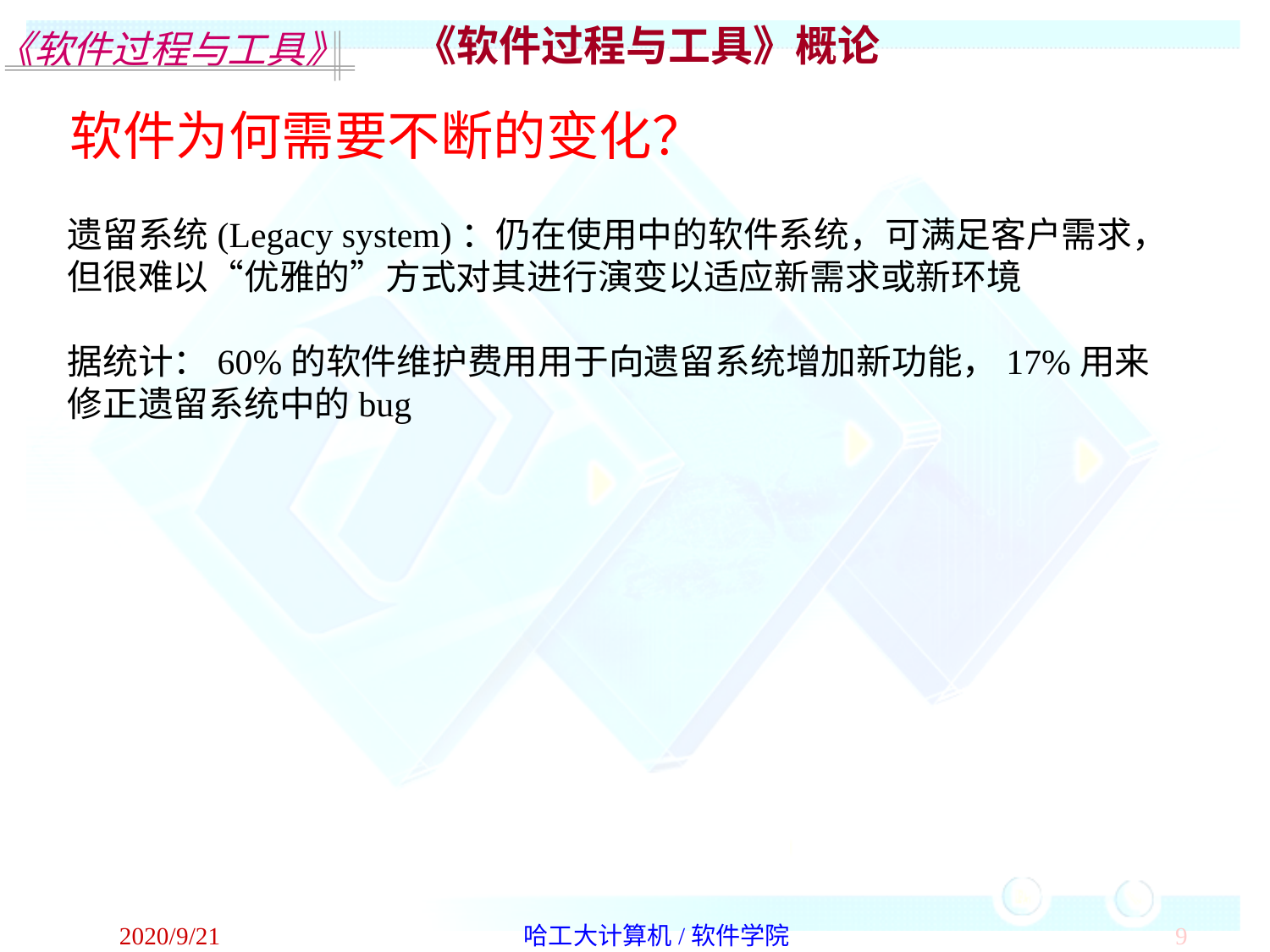

《软件过程与工具》概论
软件为何需要不断的变化？
遗留系统(Legacy system)：仍在使用中的软件系统，可满足客户需求，但很难以“优雅的”方式对其进行演变以适应新需求或新环境

据统计：60%的软件维护费用用于向遗留系统增加新功能，17%用来修正遗留系统中的bug